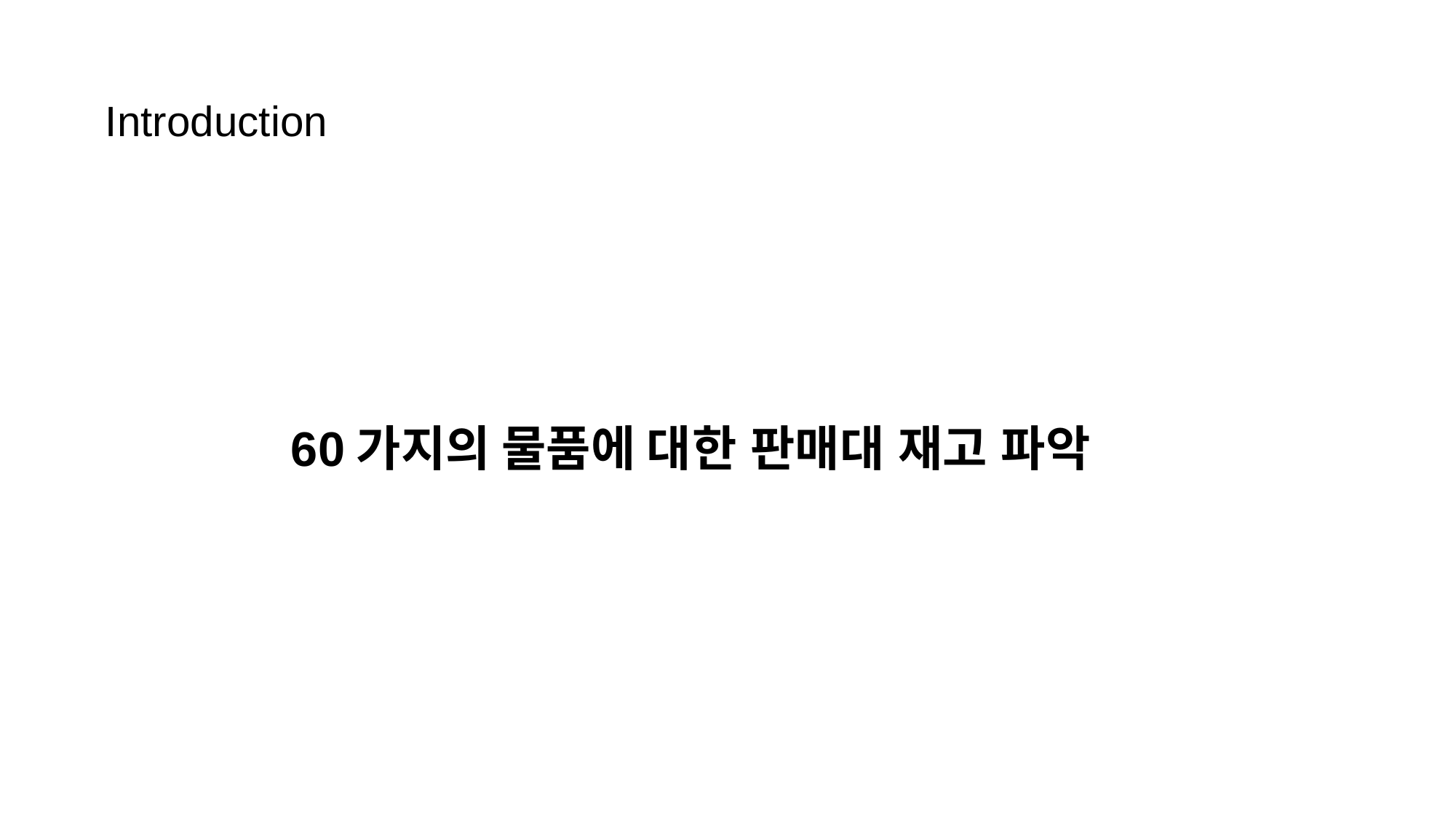

# Introduction

 60가지의 물품에 대한 판매대 재고 파악